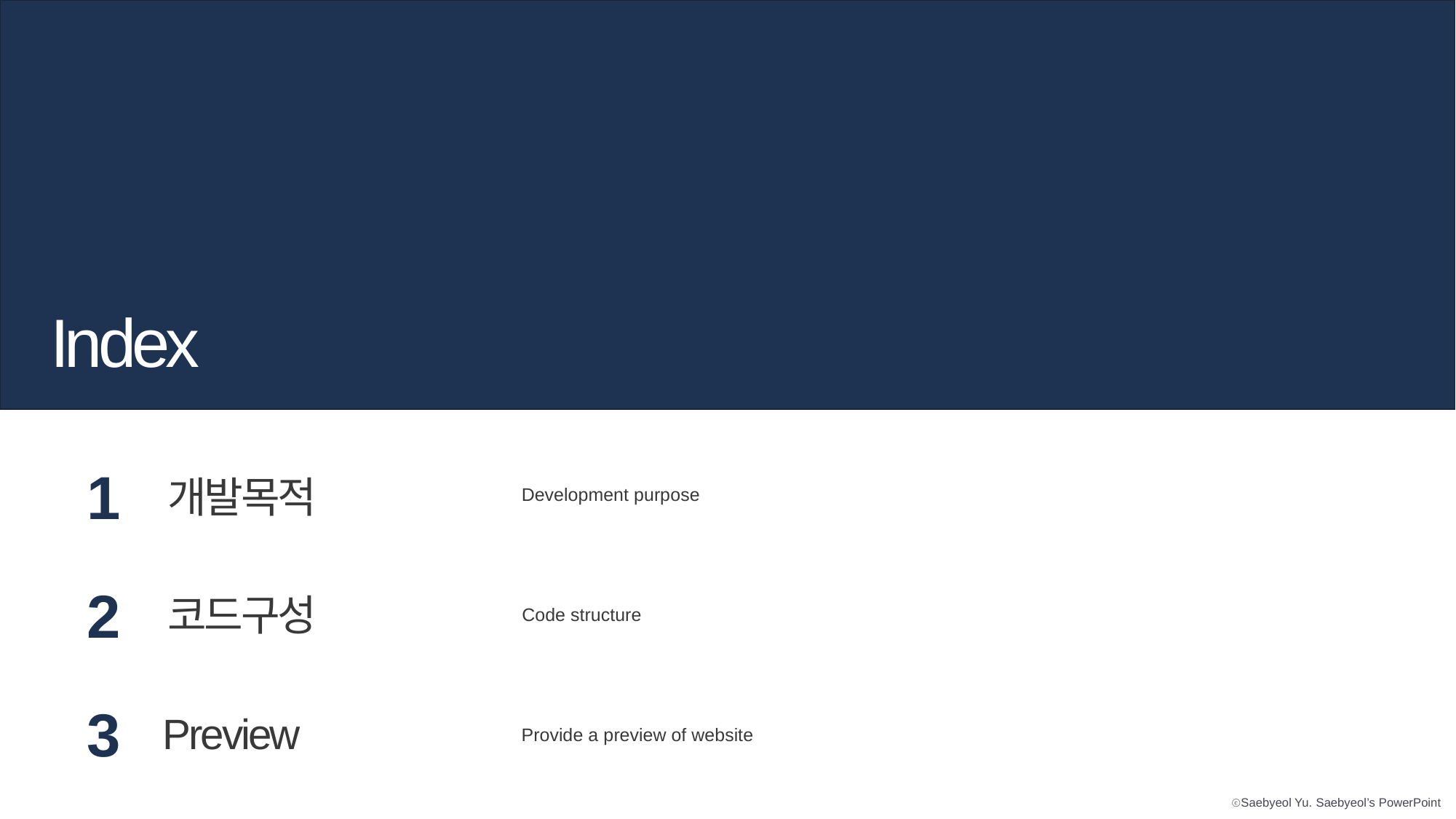

Index
1
개발목적
Development purpose
2
코드구성
Code structure
3
Preview
Provide a preview of website